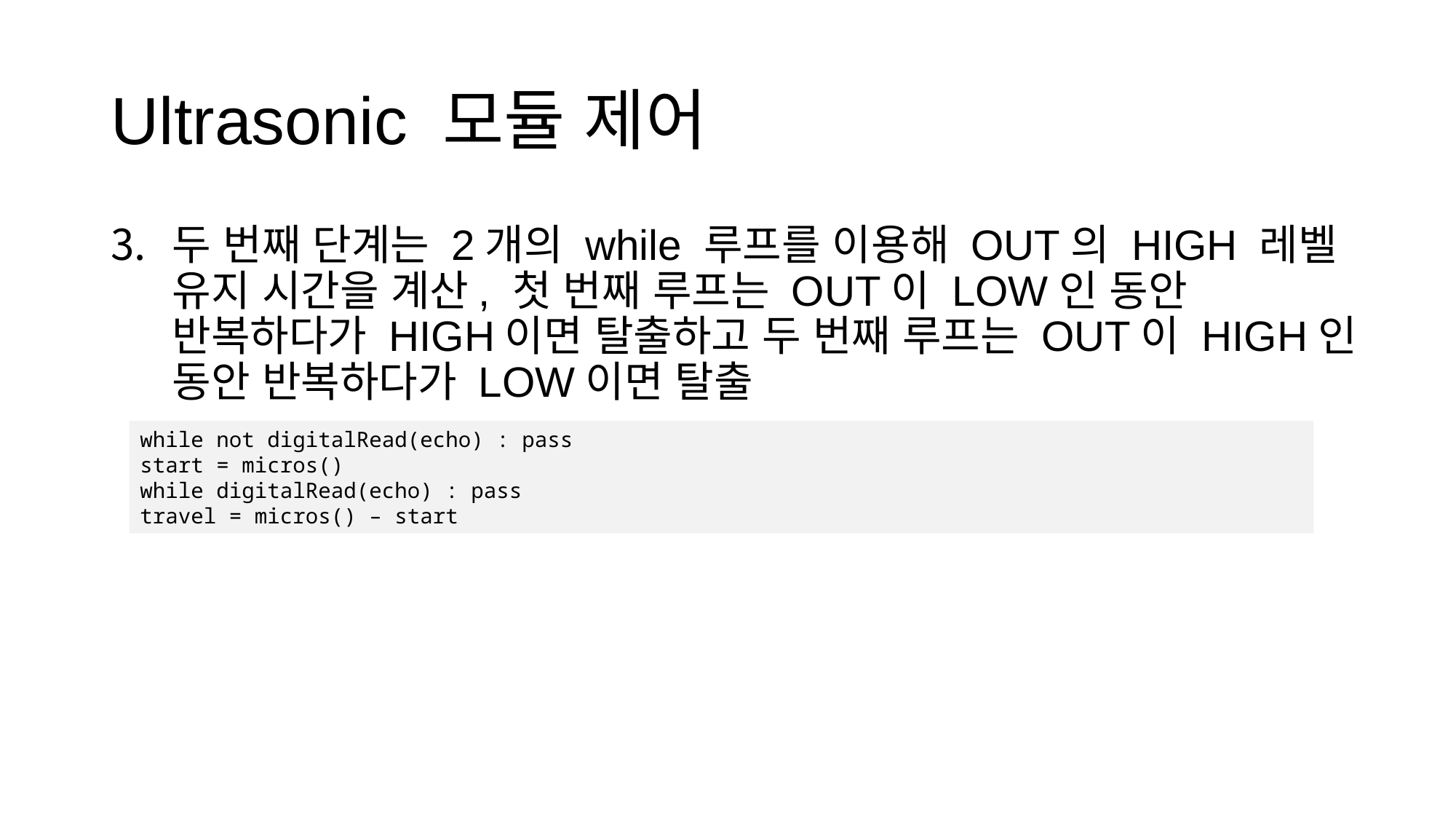

# Ultrasonic 모듈 제어
두 번째 단계는 2개의 while 루프를 이용해 OUT의 HIGH 레벨 유지 시간을 계산, 첫 번째 루프는 OUT이 LOW인 동안 반복하다가 HIGH이면 탈출하고 두 번째 루프는 OUT이 HIGH인 동안 반복하다가 LOW이면 탈출
while not digitalRead(echo) : pass
start = micros()
while digitalRead(echo) : pass
travel = micros() – start